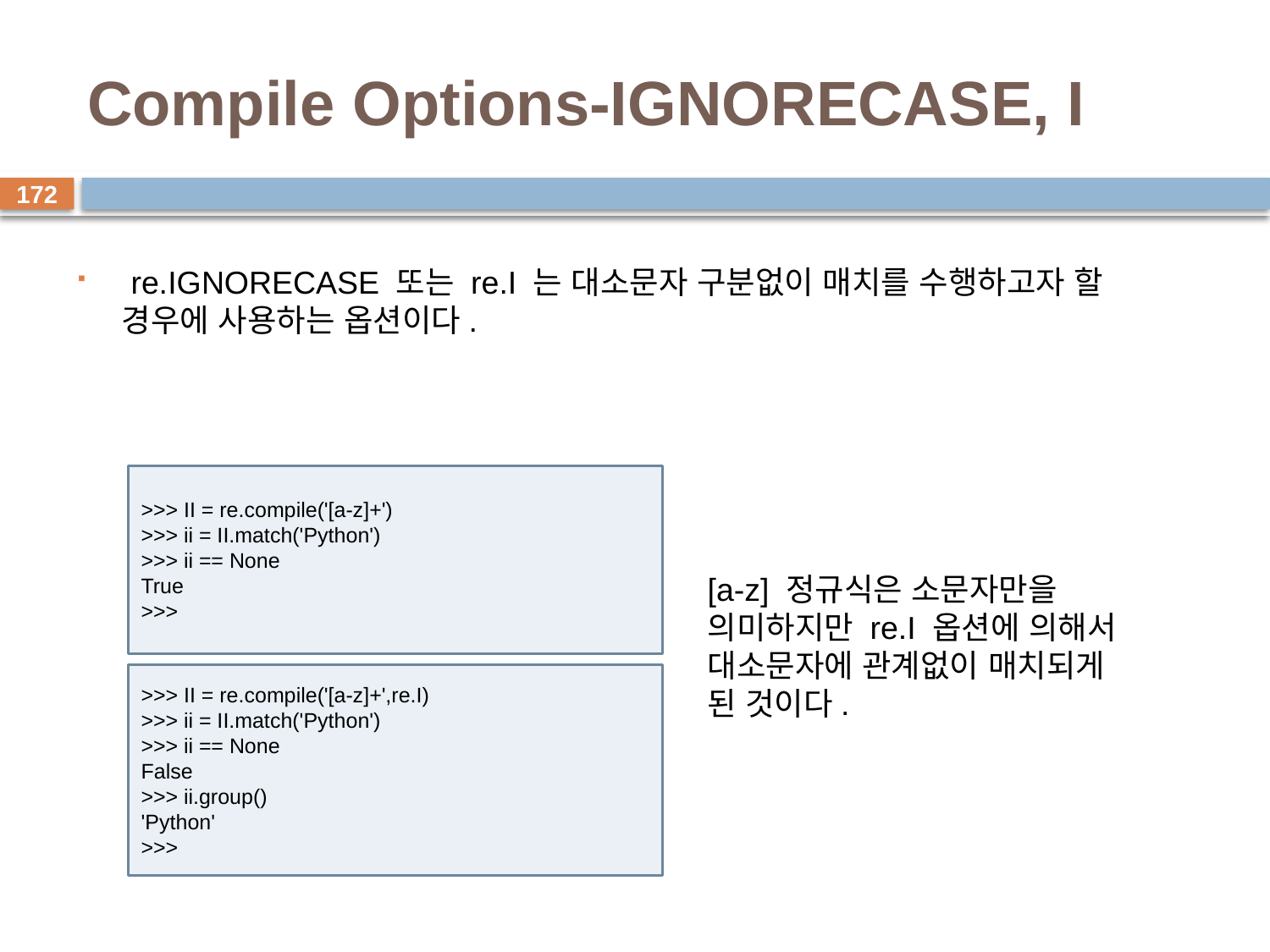

# Compile Options-IGNORECASE, I
172
 re.IGNORECASE 또는 re.I 는 대소문자 구분없이 매치를 수행하고자 할 경우에 사용하는 옵션이다.
>>> II = re.compile('[a-z]+')
>>> ii = II.match('Python')
>>> ii == None
True
>>>
[a-z] 정규식은 소문자만을 의미하지만 re.I 옵션에 의해서 대소문자에 관계없이 매치되게 된 것이다.
>>> II = re.compile('[a-z]+',re.I)
>>> ii = II.match('Python')
>>> ii == None
False
>>> ii.group()
'Python'
>>>